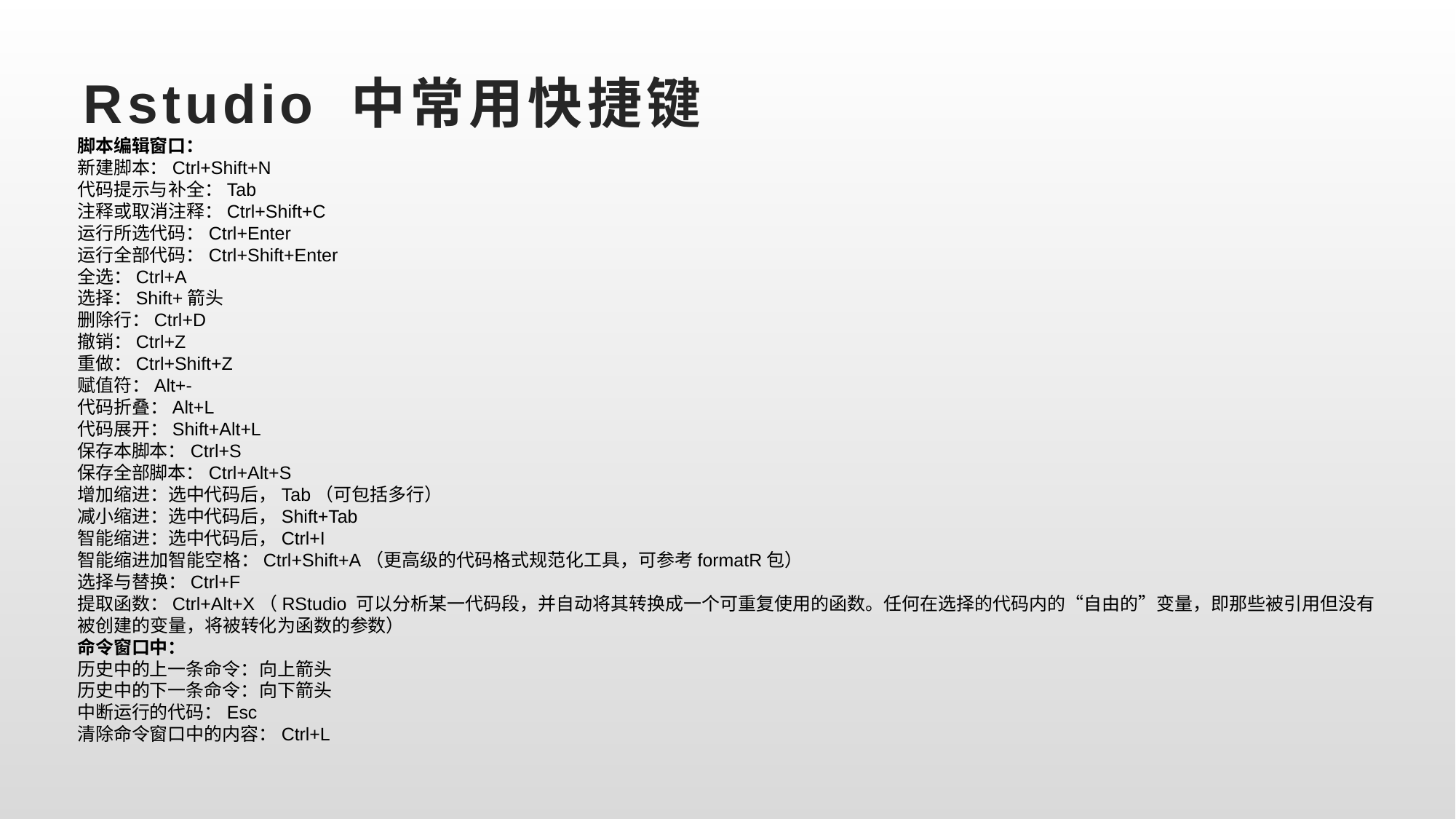

# Rstudio 中常用快捷键
脚本编辑窗口：
新建脚本：Ctrl+Shift+N
代码提示与补全：Tab
注释或取消注释：Ctrl+Shift+C
运行所选代码：Ctrl+Enter
运行全部代码：Ctrl+Shift+Enter
全选：Ctrl+A
选择：Shift+箭头
删除行：Ctrl+D
撤销：Ctrl+Z
重做：Ctrl+Shift+Z
赋值符：Alt+-
代码折叠：Alt+L
代码展开：Shift+Alt+L
保存本脚本：Ctrl+S
保存全部脚本：Ctrl+Alt+S
增加缩进：选中代码后，Tab（可包括多行）
减小缩进：选中代码后，Shift+Tab
智能缩进：选中代码后，Ctrl+I
智能缩进加智能空格：Ctrl+Shift+A（更高级的代码格式规范化工具，可参考formatR包）
选择与替换：Ctrl+F
提取函数：Ctrl+Alt+X（RStudio 可以分析某一代码段，并自动将其转换成一个可重复使用的函数。任何在选择的代码内的“自由的”变量，即那些被引用但没有被创建的变量，将被转化为函数的参数）
命令窗口中：
历史中的上一条命令：向上箭头
历史中的下一条命令：向下箭头
中断运行的代码：Esc
清除命令窗口中的内容：Ctrl+L